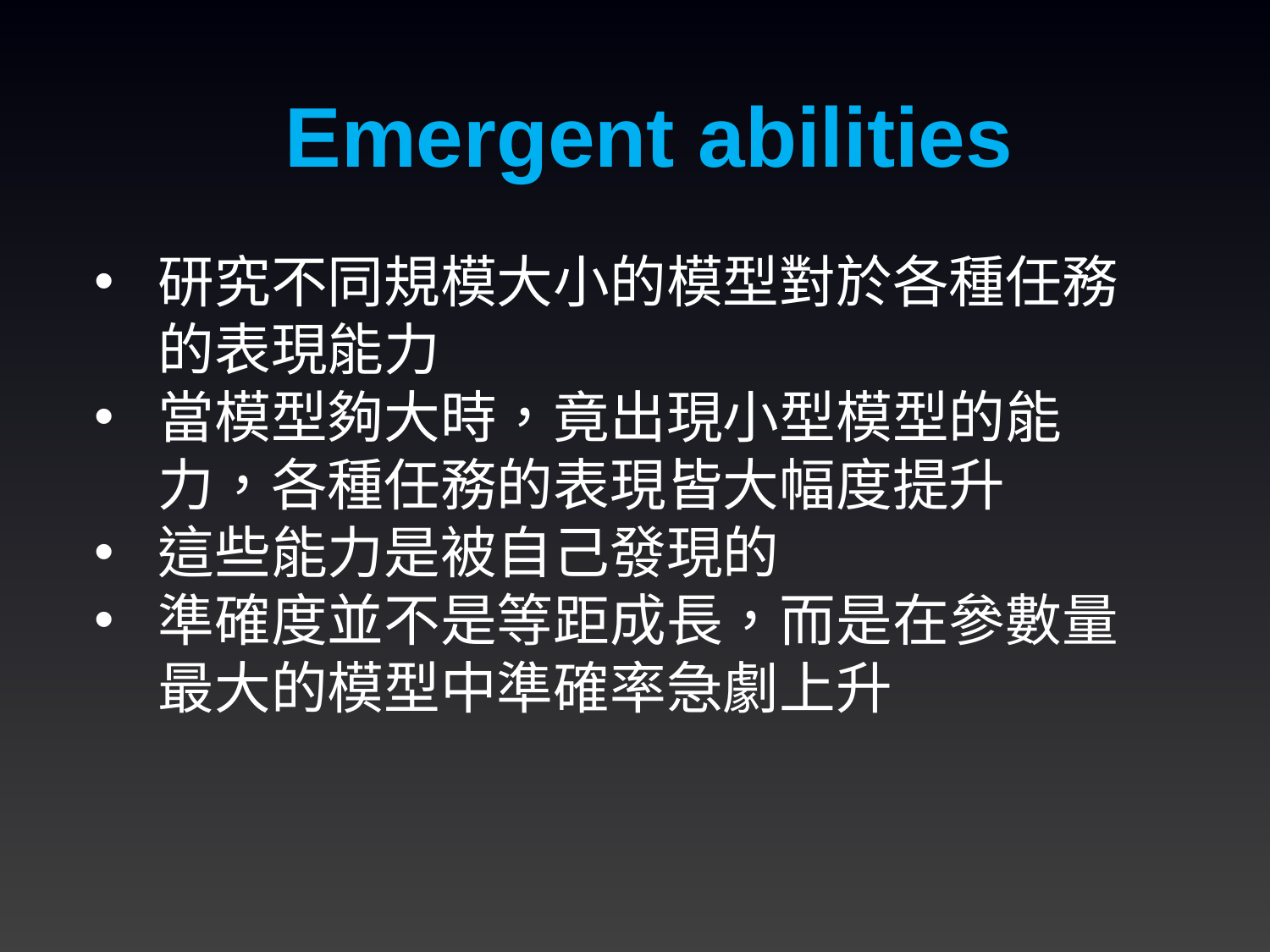

Emergent abilities
研究不同規模大小的模型對於各種任務的表現能力
當模型夠大時，竟出現小型模型的能力，各種任務的表現皆大幅度提升
這些能力是被自己發現的
準確度並不是等距成長，而是在參數量最大的模型中準確率急劇上升
3/8/2024
20